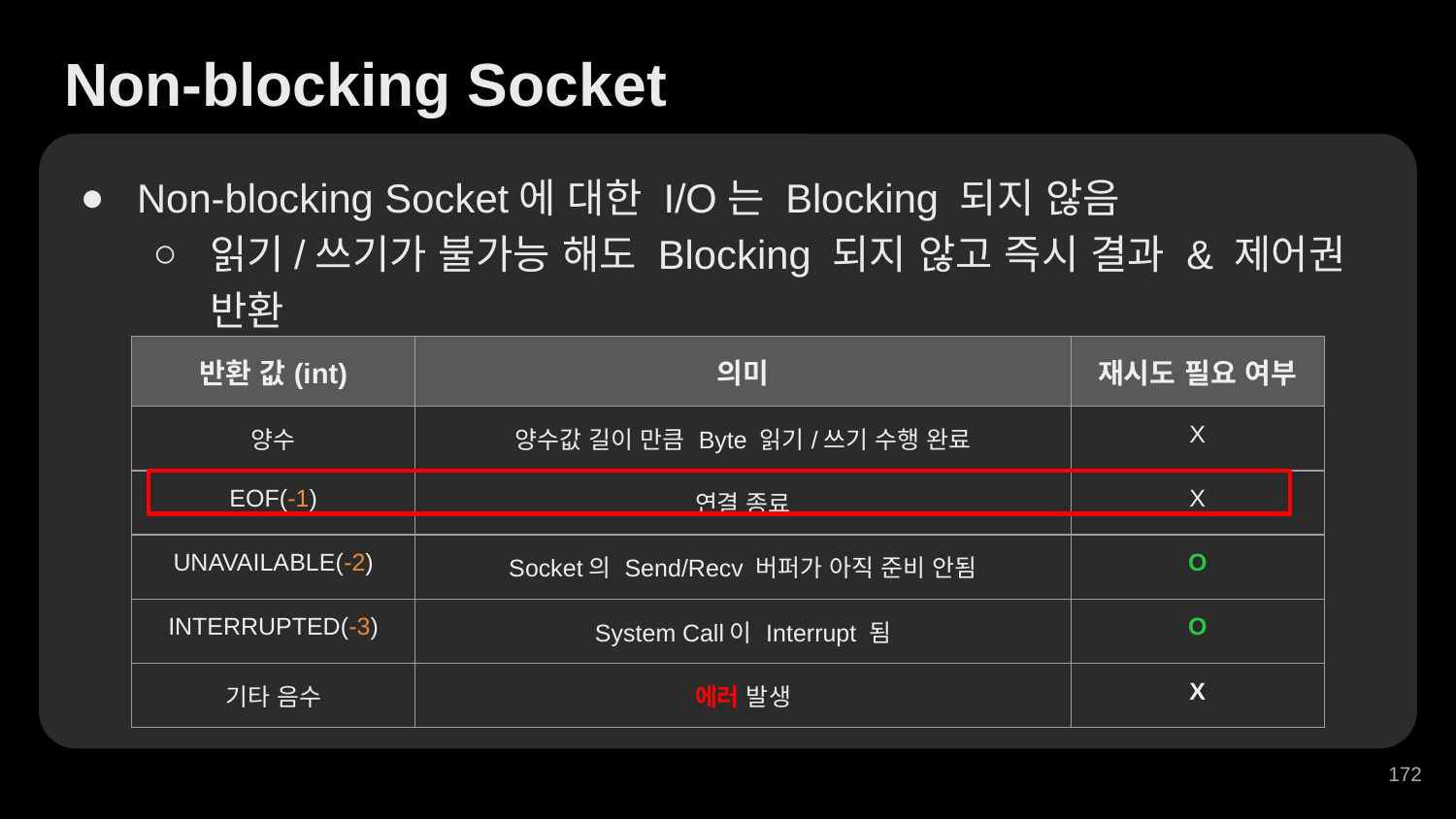

Non-blocking Socket

Non-blocking Socket에 대한 I/O는 Blocking 되지 않음
읽기/쓰기가 불가능 해도 Blocking 되지 않고 즉시 결과 & 제어권 반환

| 반환 값(int) | 의미 | 재시도 필요 여부 |
| --- | --- | --- |
| 양수 | 양수값 길이 만큼 Byte 읽기/쓰기 수행 완료 | X |
| EOF(-1) | 연결 종료 | X |
| UNAVAILABLE(-2) | Socket의 Send/Recv 버퍼가 아직 준비 안됨 | O |
| INTERRUPTED(-3) | System Call이 Interrupt 됨 | O |
| 기타 음수 | 에러 발생 | X |

172